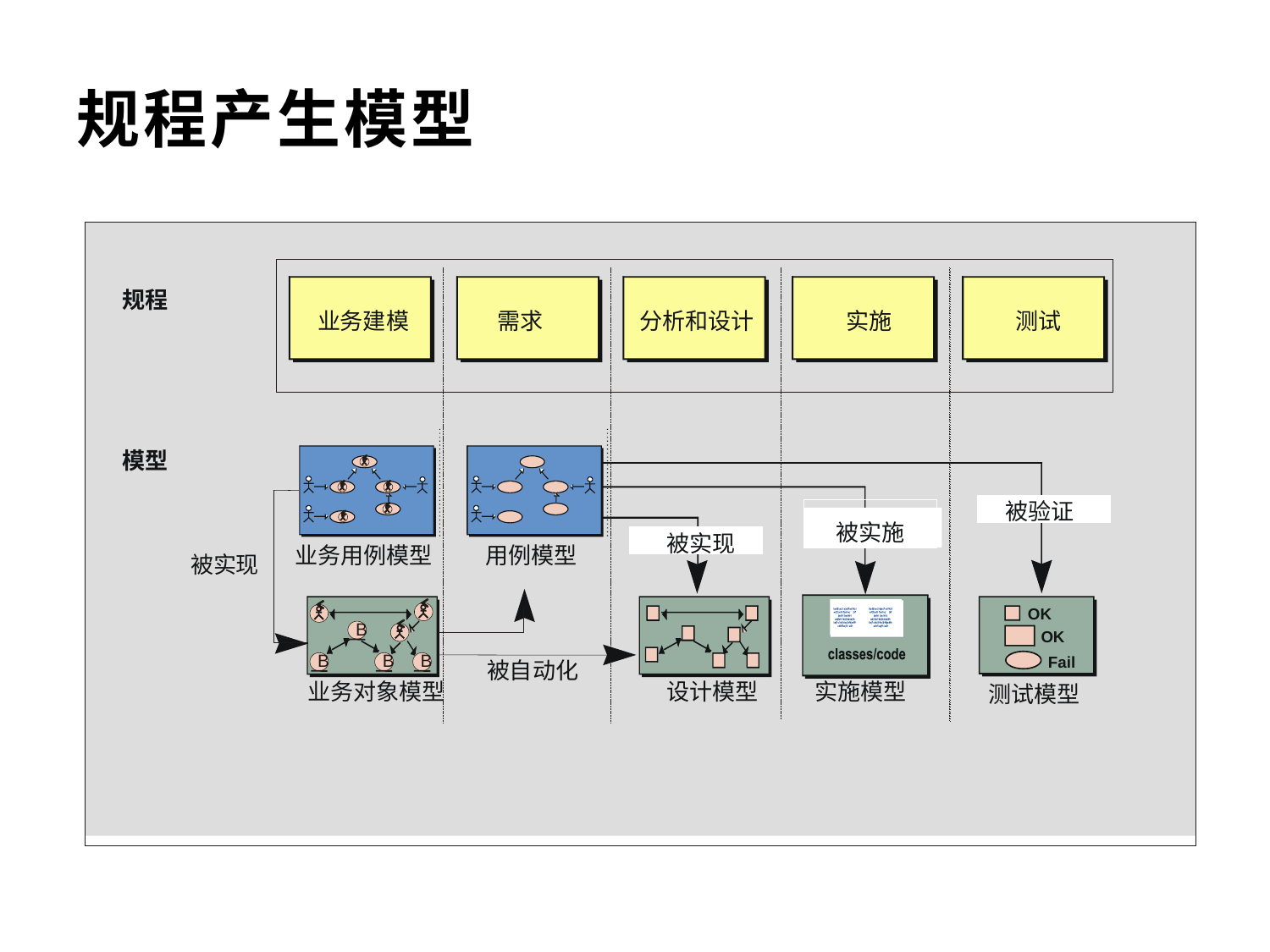

# 规程产生模型

规程

分析和设计
业务建模
需求
实施
测试

模型

被验证

被实施

被实现

业务用例模型
用例模型

被实现

OK

B

OK

B
B
B

Fail

被自动化

业务对象模型
设计模型
实施模型

测试模型